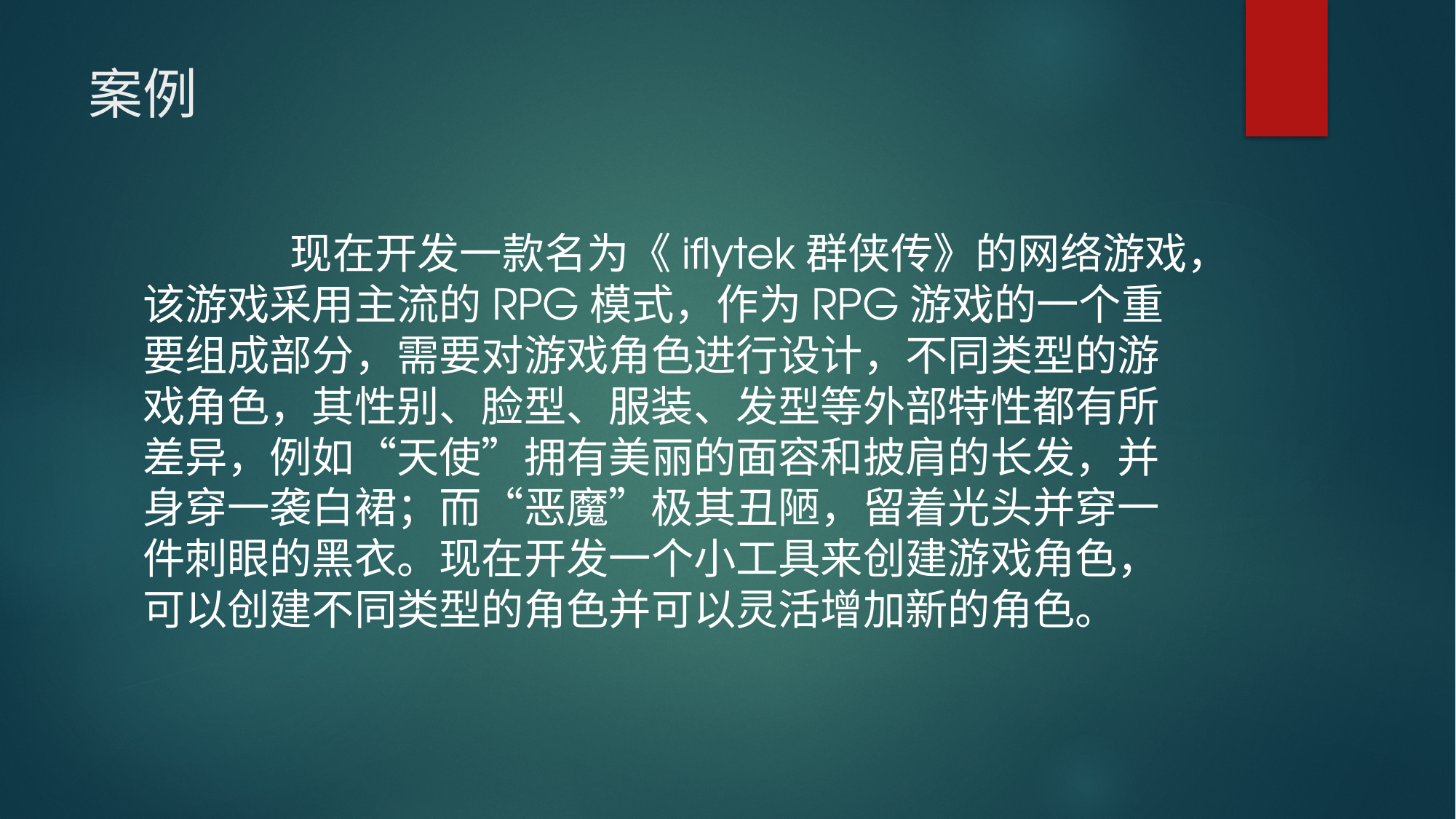

# 案例
	   现在开发一款名为《iflytek群侠传》的网络游戏，该游戏采用主流的RPG模式，作为RPG游戏的一个重要组成部分，需要对游戏角色进行设计，不同类型的游戏角色，其性别、脸型、服装、发型等外部特性都有所差异，例如“天使”拥有美丽的面容和披肩的长发，并身穿一袭白裙；而“恶魔”极其丑陋，留着光头并穿一件刺眼的黑衣。现在开发一个小工具来创建游戏角色，可以创建不同类型的角色并可以灵活增加新的角色。